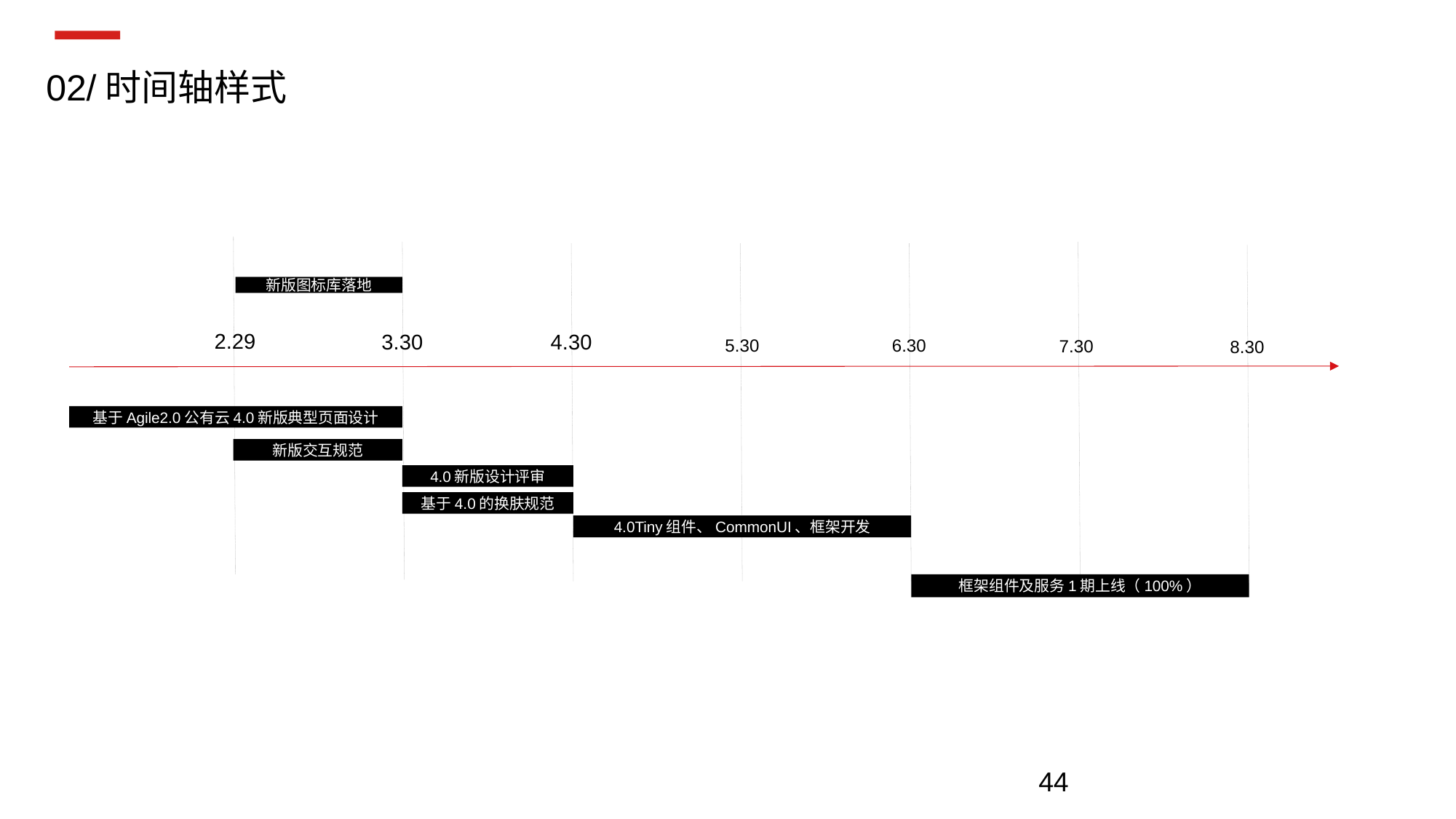

02/时间轴样式
新版图标库落地
2.29
4.30
3.30
5.30
6.30
7.30
8.30
基于Agile2.0公有云4.0新版典型页面设计
新版交互规范
4.0新版设计评审
基于4.0的换肤规范
4.0Tiny组件、CommonUI、框架开发
框架组件及服务1期上线（100%）
44